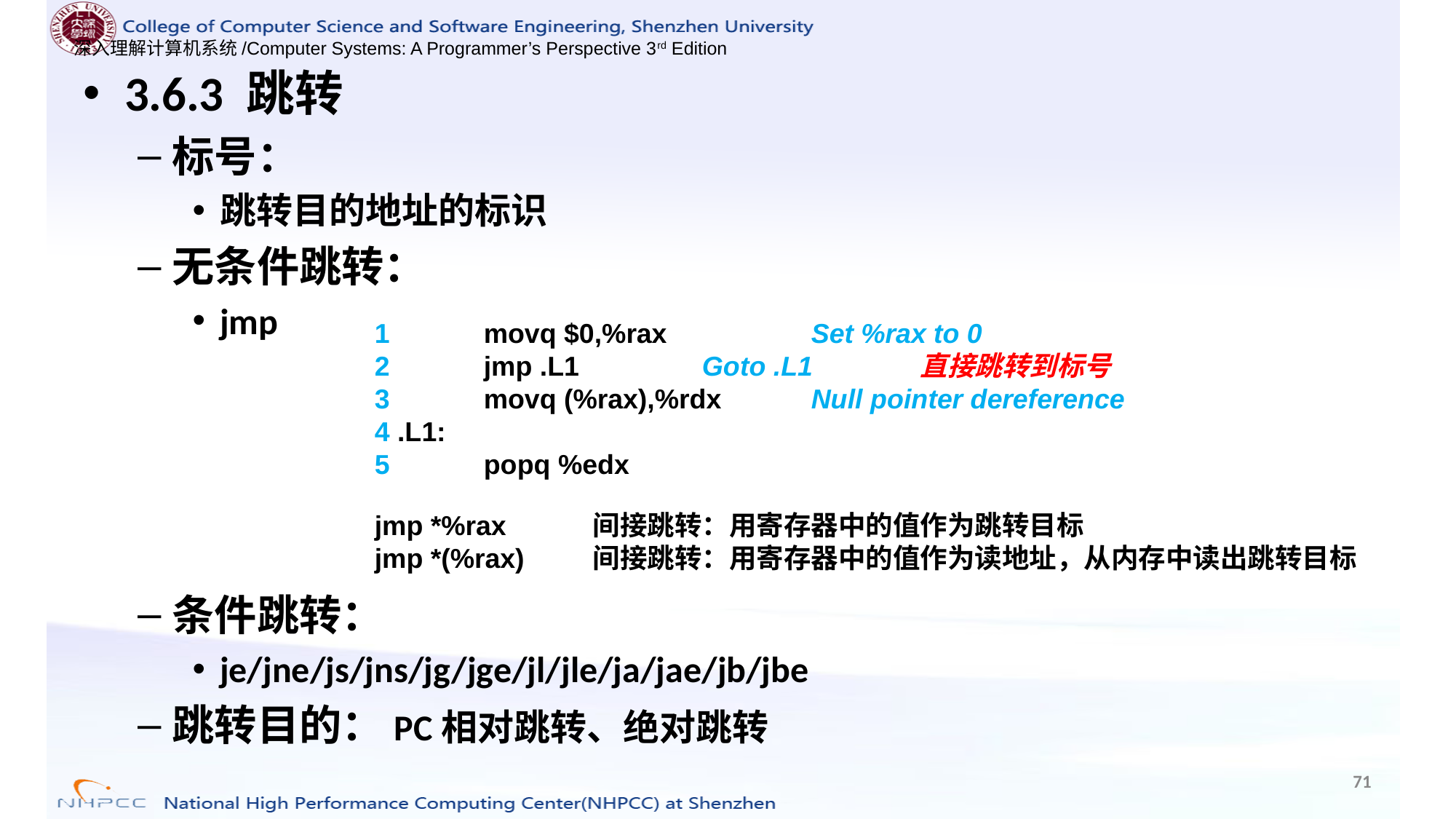

3.6.3 跳转
标号：
跳转目的地址的标识
无条件跳转：
jmp

条件跳转：
je/jne/js/jns/jg/jge/jl/jle/ja/jae/jb/jbe
跳转目的：PC相对跳转、绝对跳转

1 	movq $0,%rax 		Set %rax to 0
2 	jmp .L1 		Goto .L1	直接跳转到标号
3 	movq (%rax),%rdx 	Null pointer dereference
4 .L1:
5 	popq %edx
jmp *%rax	间接跳转：用寄存器中的值作为跳转目标
jmp *(%rax)	间接跳转：用寄存器中的值作为读地址，从内存中读出跳转目标
71